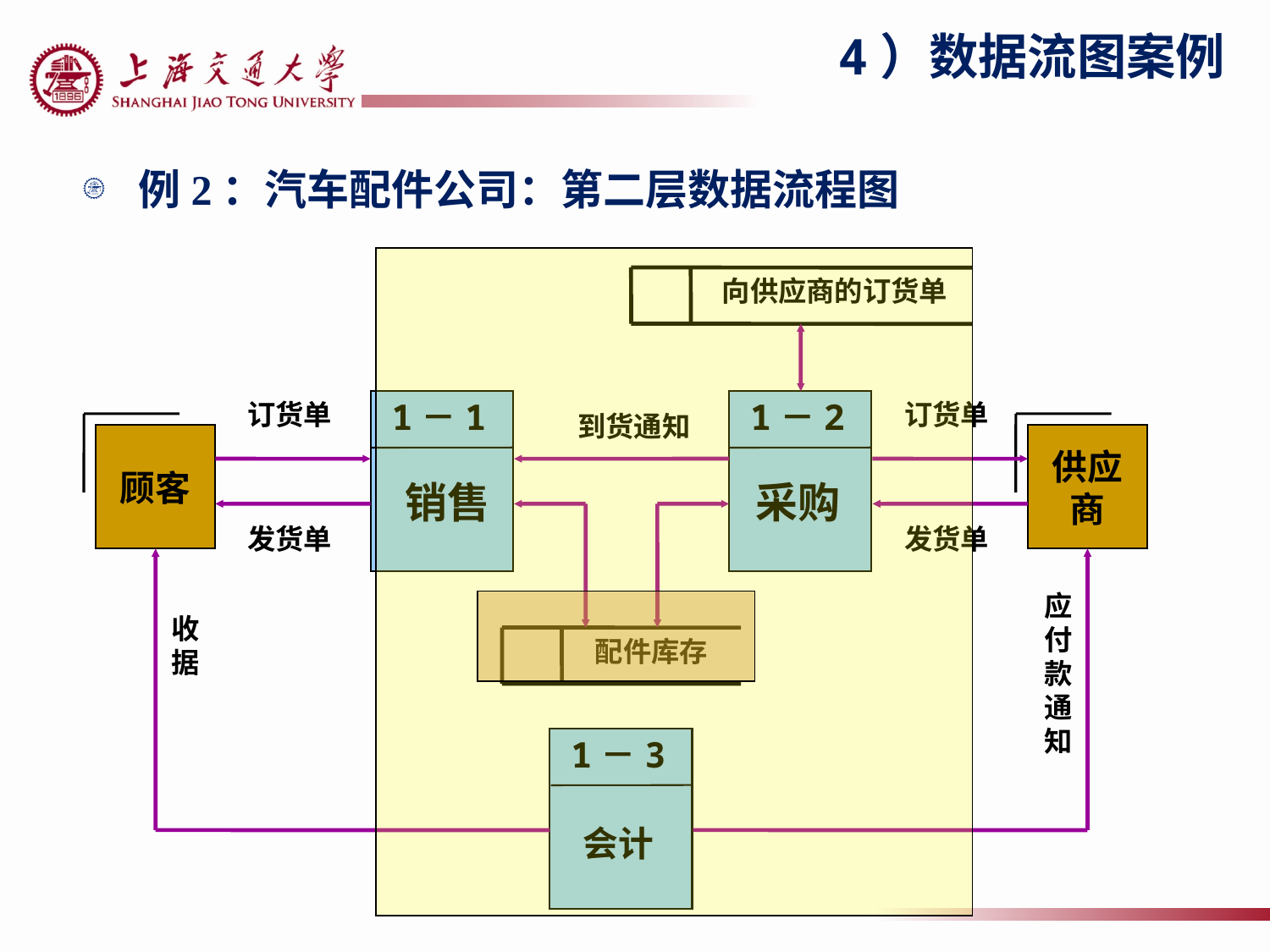

# 4）数据流图案例
例2：汽车配件公司：第二层数据流程图

向供应商的订货单

1－1
1－2
订货单

订货单
到货通知

顾客
供应
商

销售
采购

发货单
发货单

应
付
款
通
知

收
据

配件库存

1－3

会计